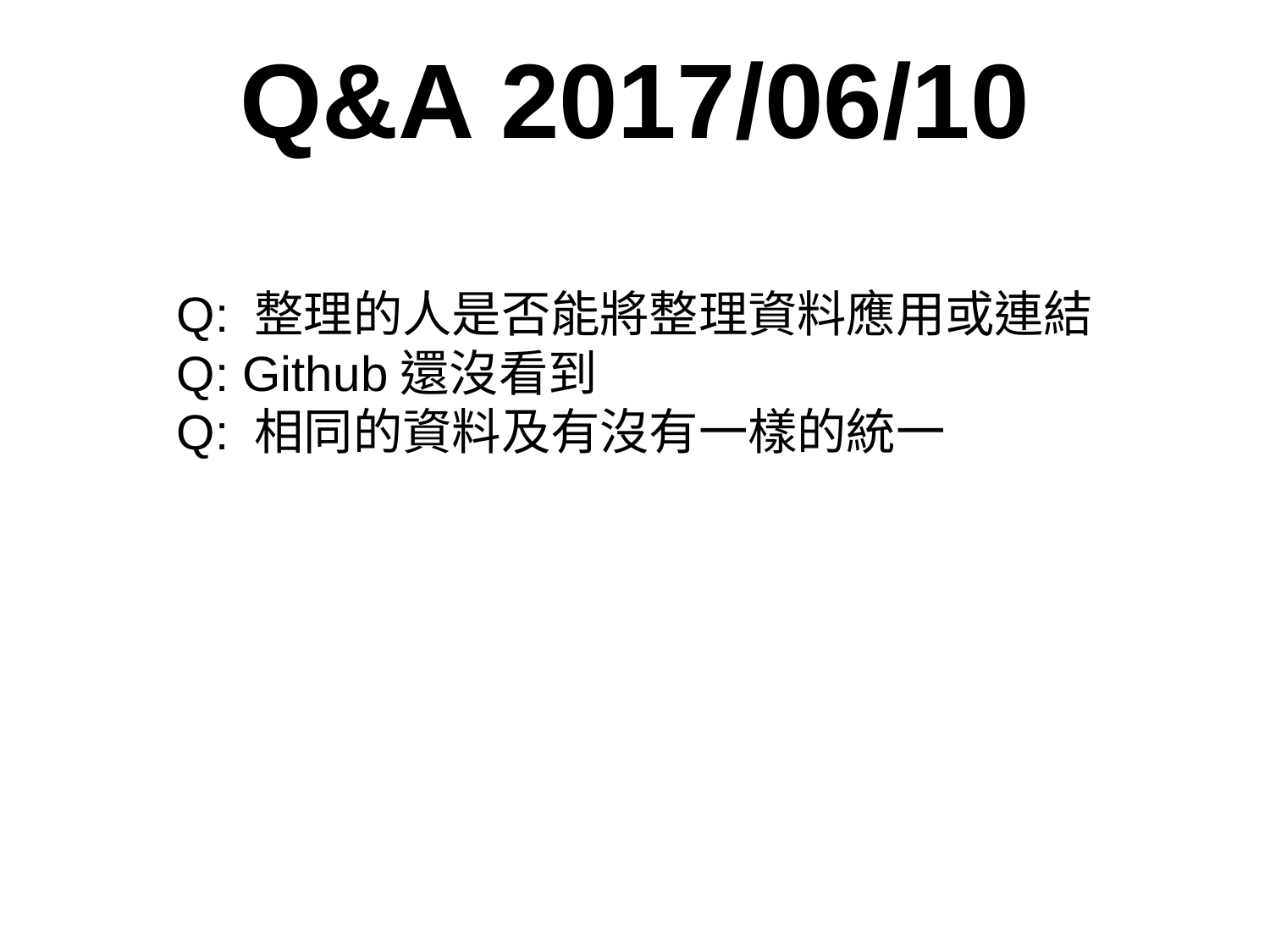

Q&A 2017/06/10
Q: 整理的人是否能將整理資料應用或連結
Q: Github還沒看到
Q: 相同的資料及有沒有一樣的統一